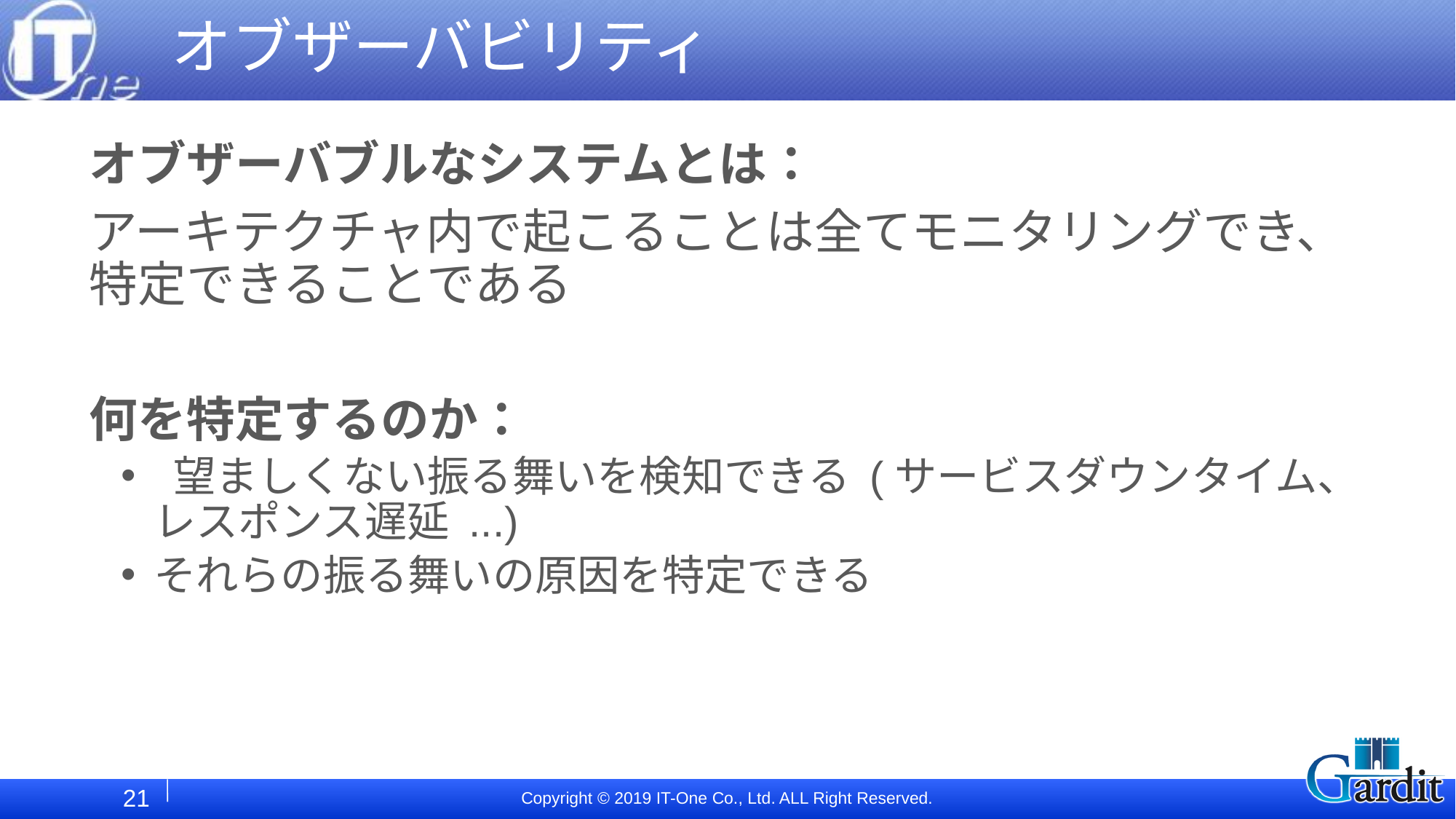

# オブザーバビリティ
オブザーバブルなシステムとは：
アーキテクチャ内で起こることは全てモニタリングでき、特定できることである

何を特定するのか：
 望ましくない振る舞いを検知できる (サービスダウンタイム、レスポンス遅延 ...)
それらの振る舞いの原因を特定できる
21